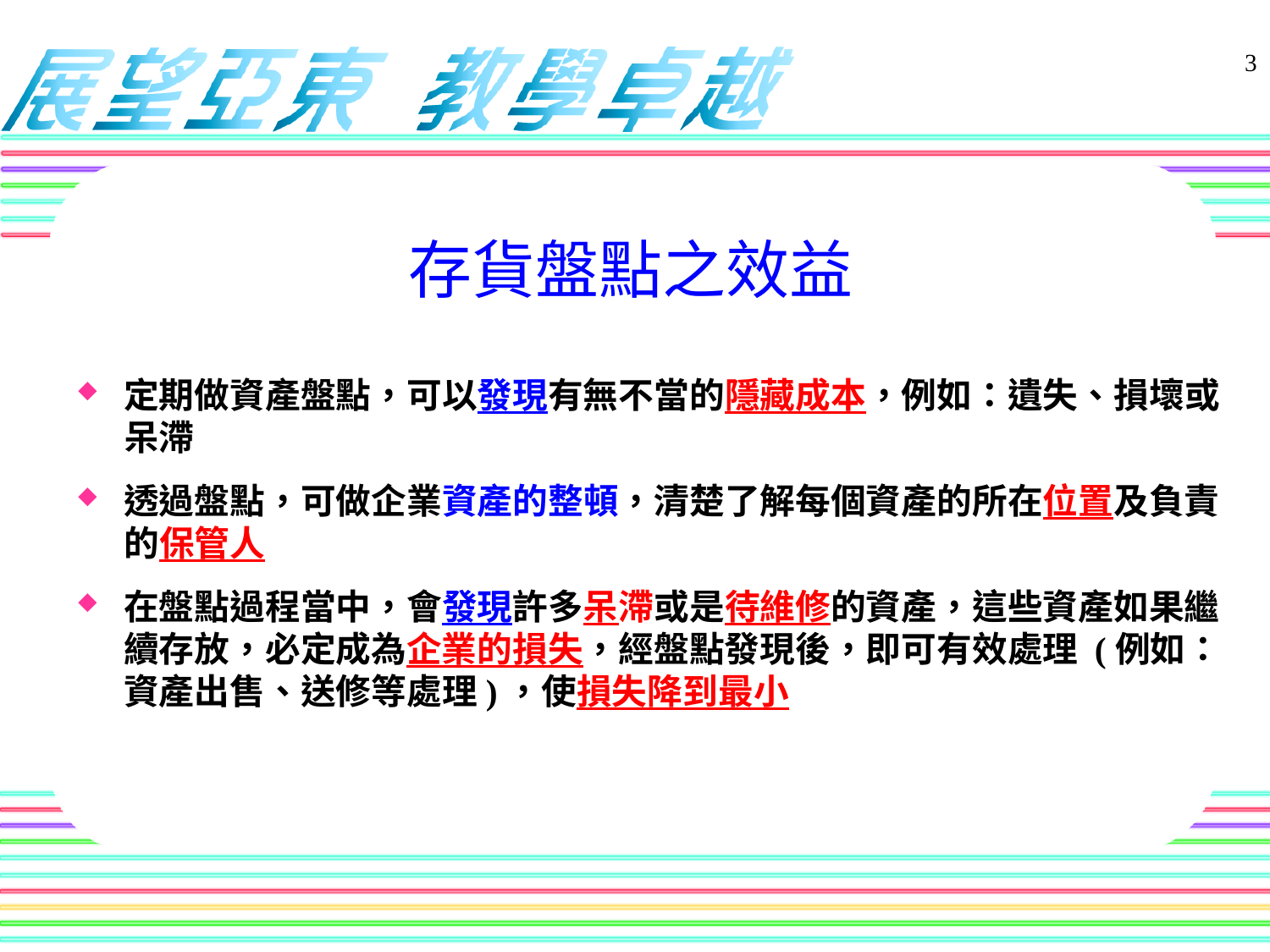

3
# 存貨盤點之效益
定期做資產盤點，可以發現有無不當的隱藏成本，例如：遺失、損壞或呆滯
透過盤點，可做企業資產的整頓，清楚了解每個資產的所在位置及負責的保管人
在盤點過程當中，會發現許多呆滯或是待維修的資產，這些資產如果繼續存放，必定成為企業的損失，經盤點發現後，即可有效處理 (例如：資產出售、送修等處理)，使損失降到最小